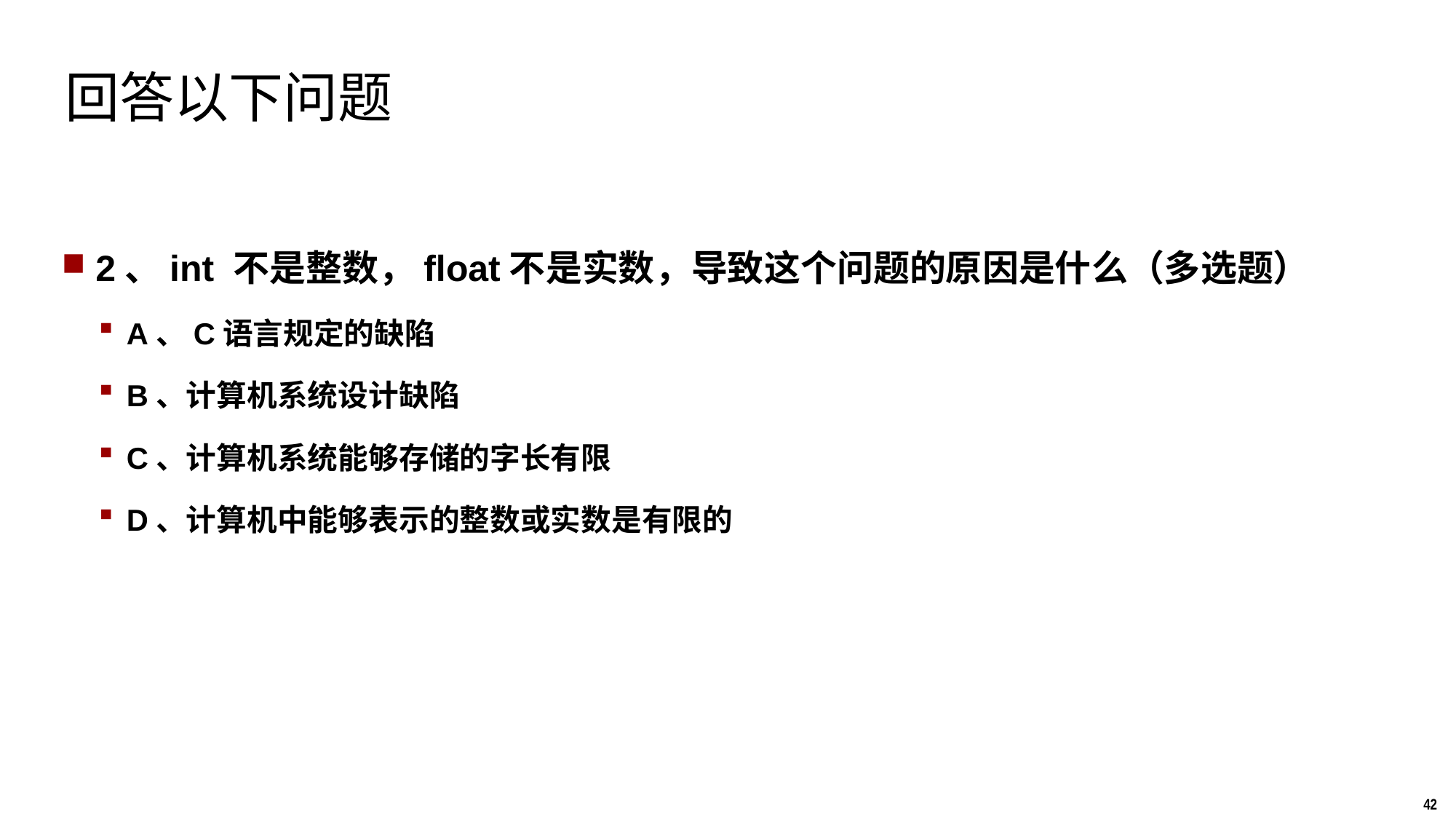

# 回答以下问题
2、int 不是整数，float不是实数，导致这个问题的原因是什么（多选题）
A、C语言规定的缺陷
B、计算机系统设计缺陷
C、计算机系统能够存储的字长有限
D、计算机中能够表示的整数或实数是有限的